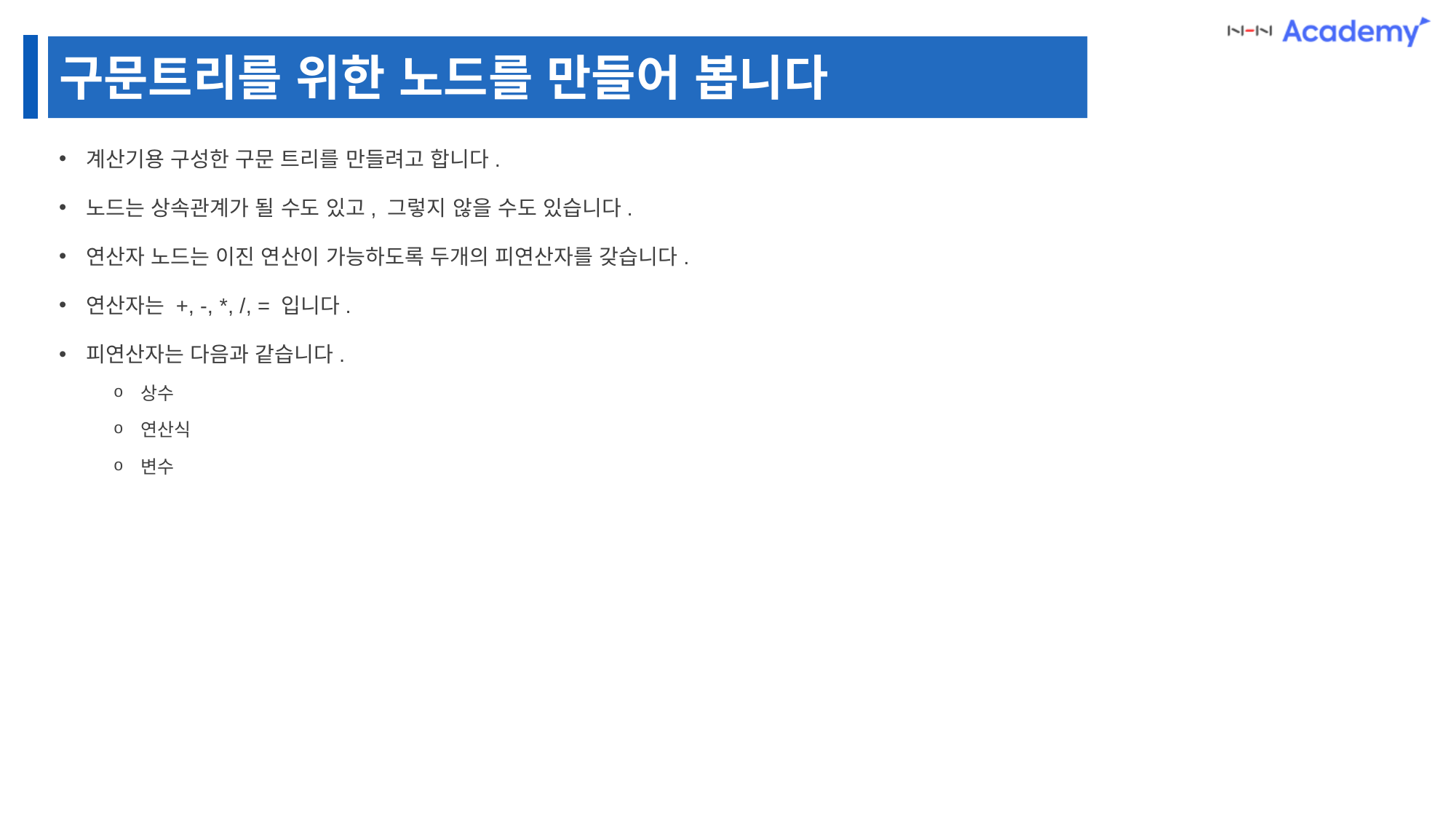

구문트리를 위한 노드를 만들어 봅니다
계산기용 구성한 구문 트리를 만들려고 합니다.
노드는 상속관계가 될 수도 있고, 그렇지 않을 수도 있습니다.
연산자 노드는 이진 연산이 가능하도록 두개의 피연산자를 갖습니다.
연산자는 +, -, *, /, = 입니다.
피연산자는 다음과 같습니다.
상수
연산식
변수